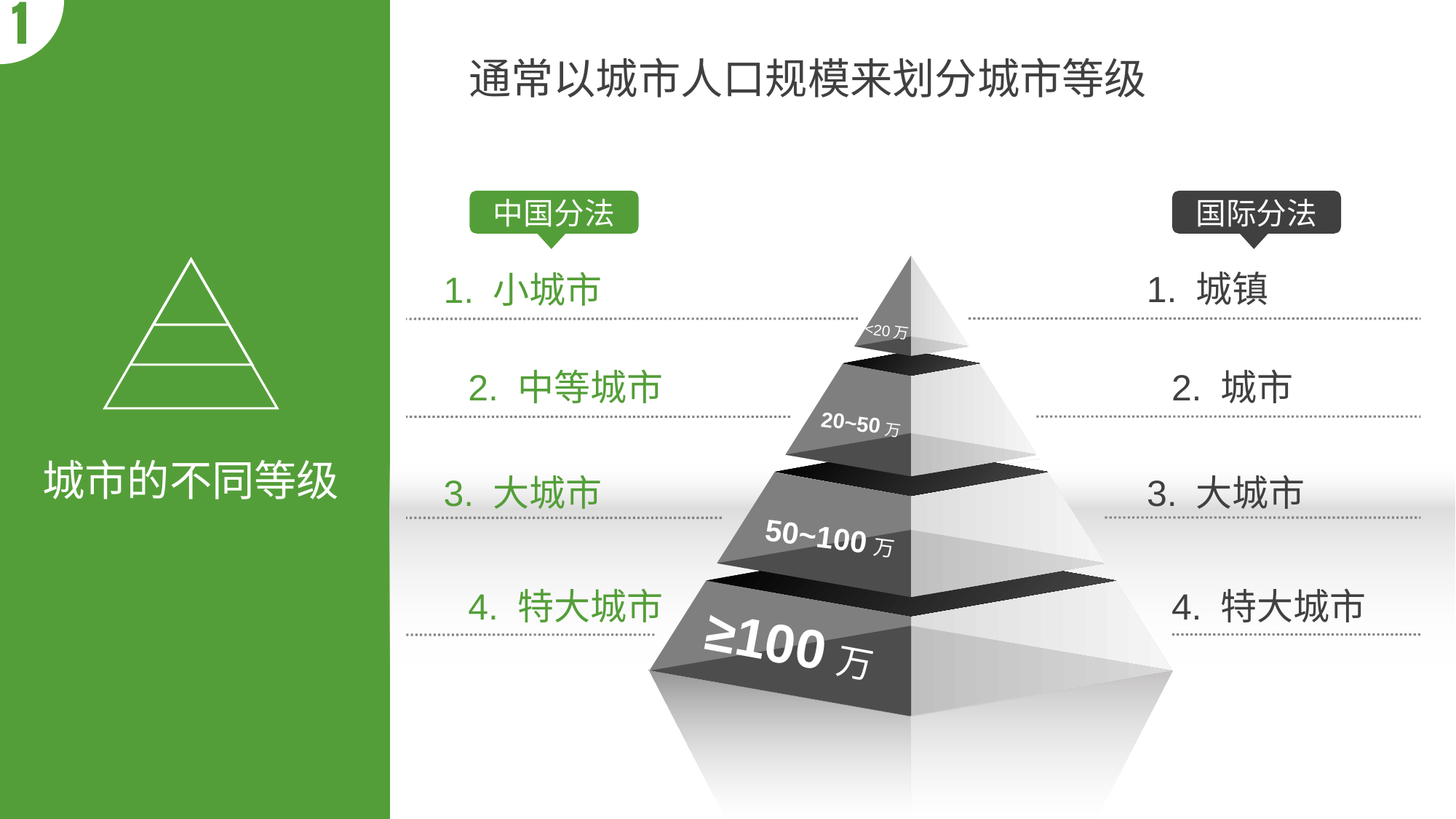

1
通常以城市人口规模来划分城市等级
中国分法

国际分法

1. 城镇
1. 小城市

<20万

2. 城市
2. 中等城市
20~50万
城市的不同等级
3. 大城市
3. 大城市
50~100万
4. 特大城市
4. 特大城市
≥100万